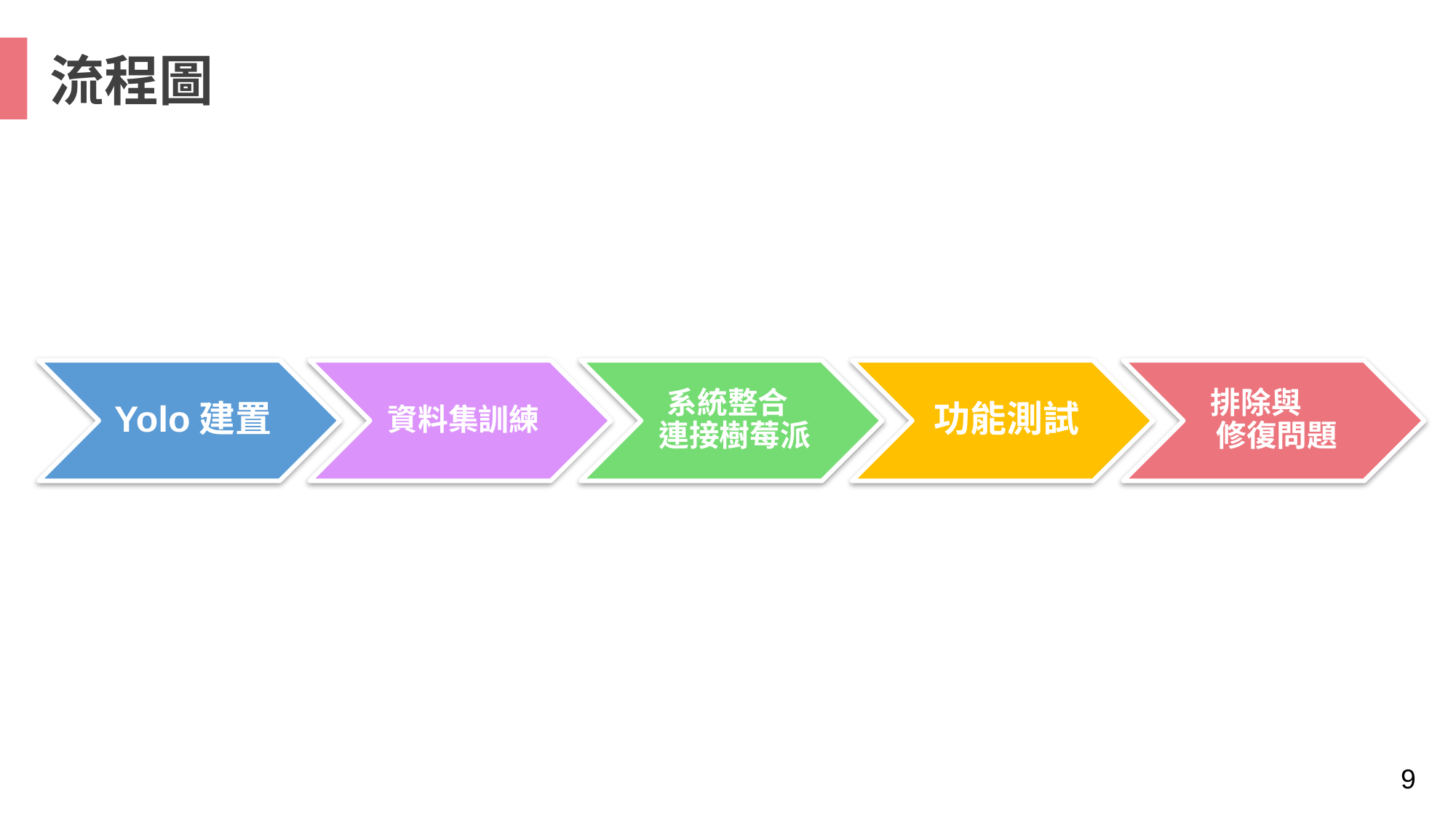

流程圖
Yolo建置
資料集訓練
系統整合   連接樹莓派
功能測試
排除與       修復問題
9